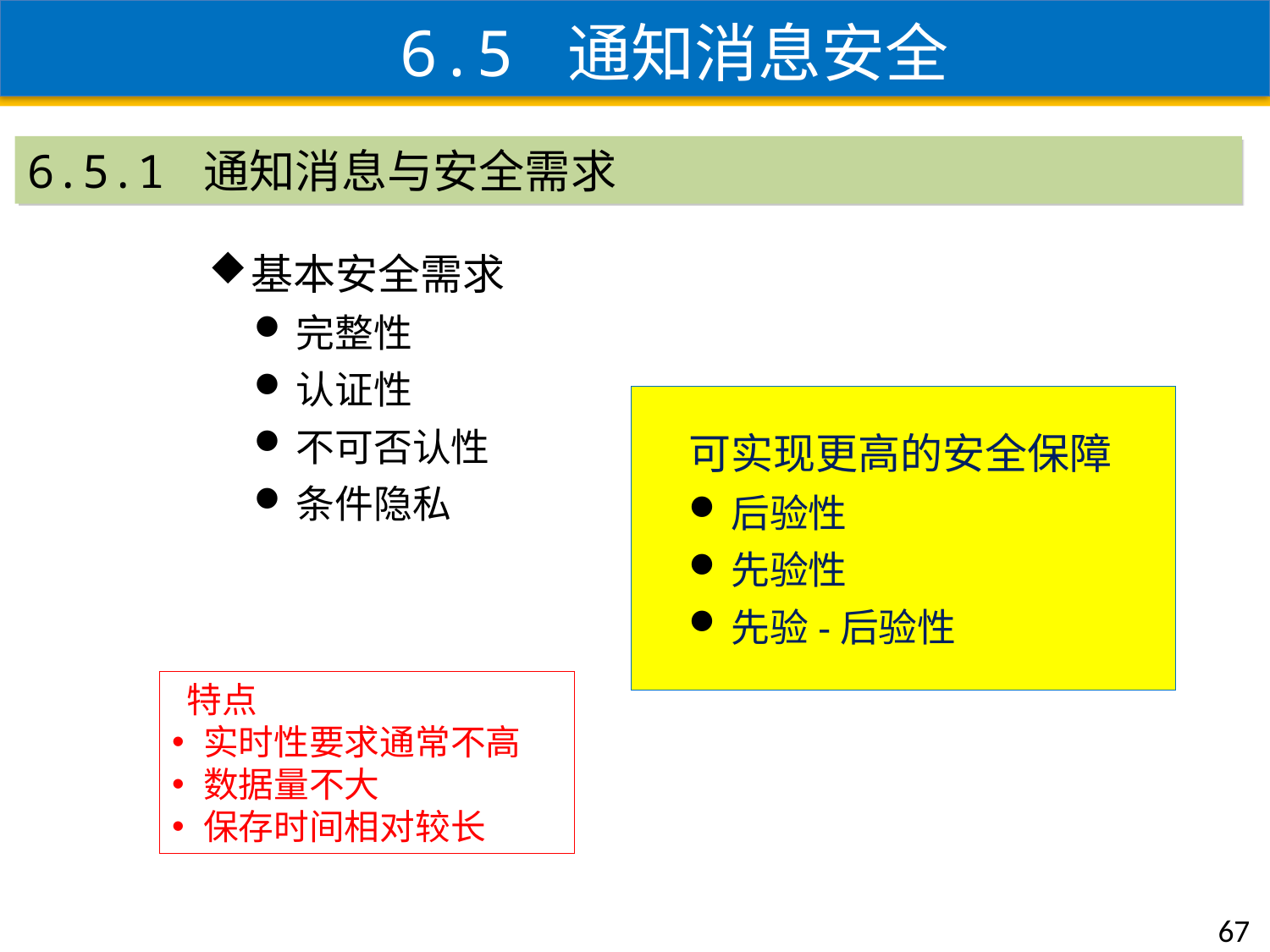

6.5 通知消息安全
6.5.1 通知消息与安全需求
基本安全需求
完整性
认证性
不可否认性
条件隐私
可实现更高的安全保障
后验性
先验性
先验-后验性
特点
 实时性要求通常不高
 数据量不大
 保存时间相对较长
67